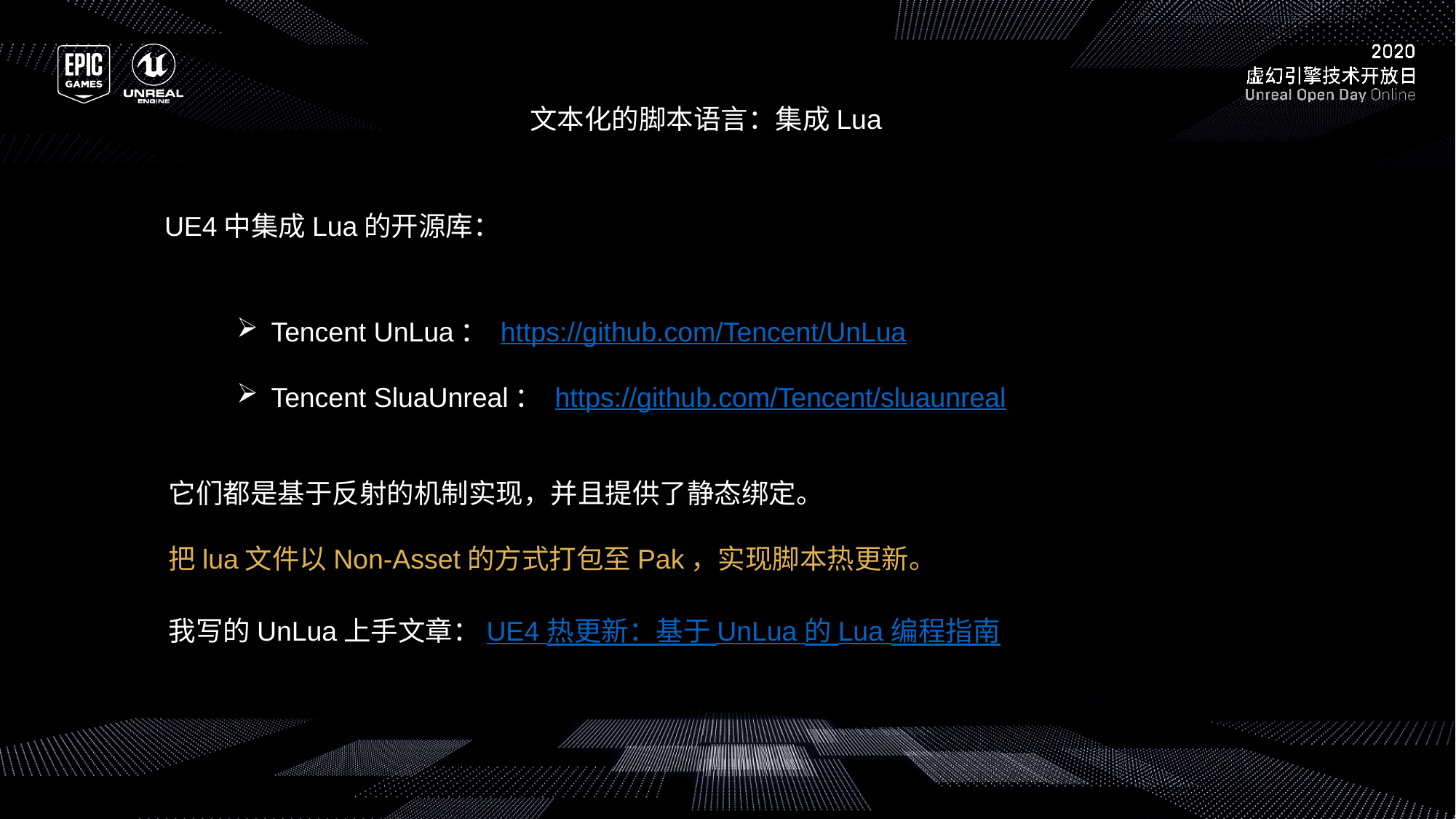

文本化的脚本语言：集成Lua
UE4中集成Lua的开源库：
Tencent UnLua： https://github.com/Tencent/UnLua
Tencent SluaUnreal： https://github.com/Tencent/sluaunreal
它们都是基于反射的机制实现，并且提供了静态绑定。
把lua文件以Non-Asset的方式打包至Pak，实现脚本热更新。
我写的UnLua上手文章：UE4 热更新：基于 UnLua 的 Lua 编程指南